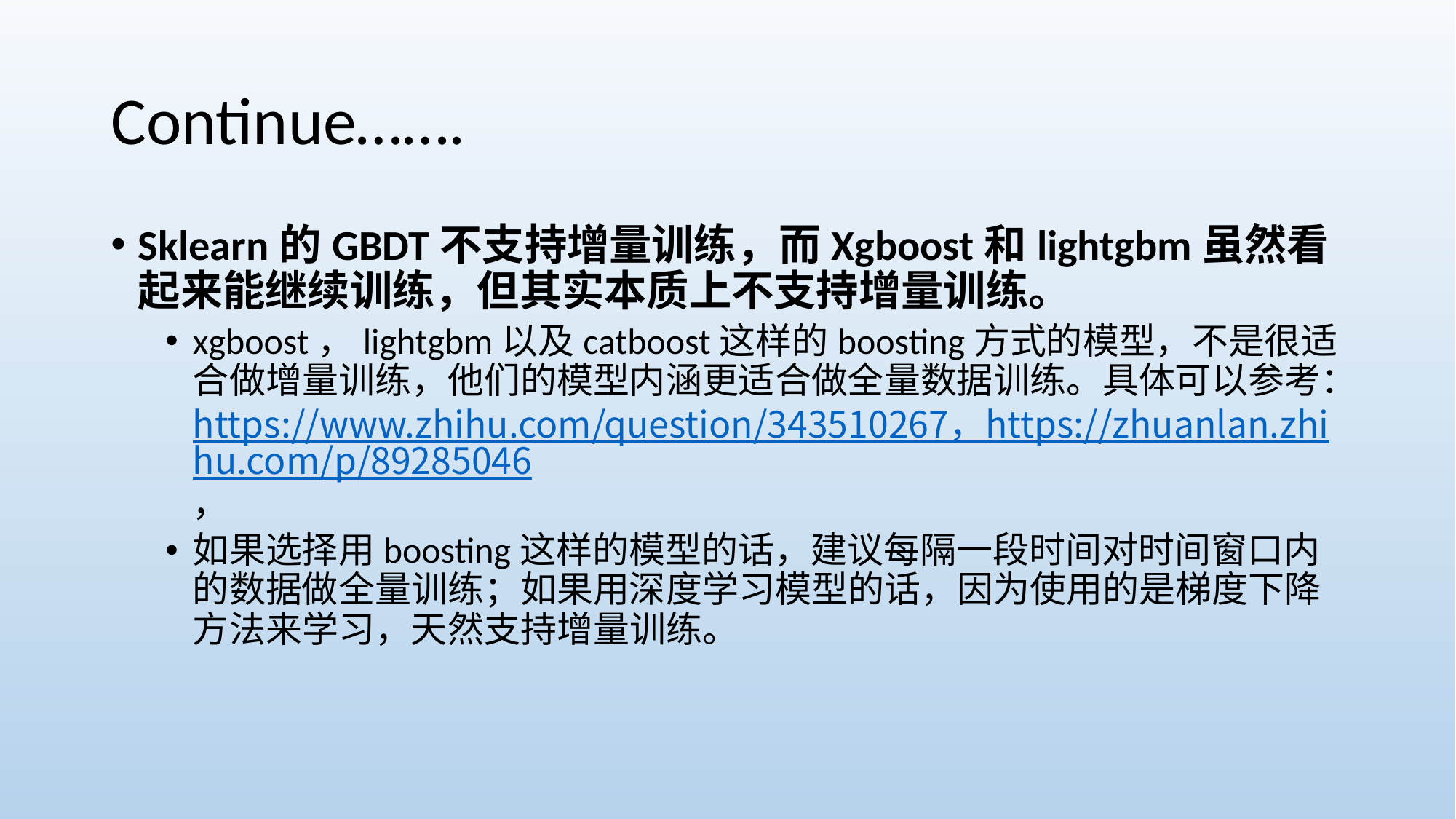

# Continue…….
Sklearn的GBDT不支持增量训练，而Xgboost和lightgbm虽然看起来能继续训练，但其实本质上不支持增量训练。
xgboost，lightgbm以及catboost这样的boosting方式的模型，不是很适合做增量训练，他们的模型内涵更适合做全量数据训练。具体可以参考：https://www.zhihu.com/question/343510267，https://zhuanlan.zhihu.com/p/89285046，
如果选择用boosting这样的模型的话，建议每隔一段时间对时间窗口内的数据做全量训练；如果用深度学习模型的话，因为使用的是梯度下降方法来学习，天然支持增量训练。